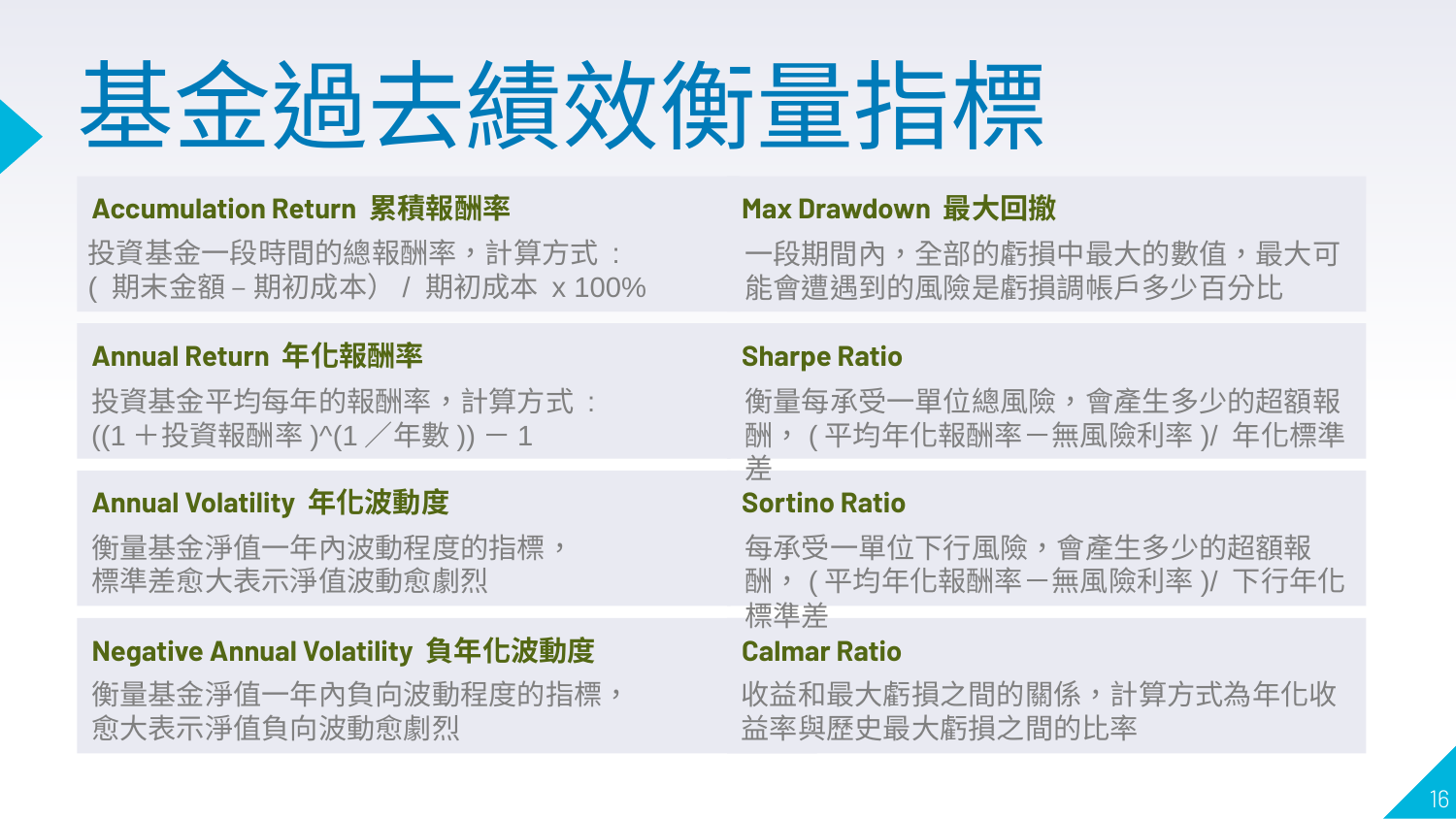

# 基金過去績效衡量指標
Accumulation Return 累積報酬率
Annual Return 年化報酬率
Annual Volatility 年化波動度
Negative Annual Volatility 負年化波動度
Max Drawdown 最大回撤
Sharpe Ratio
Sortino Ratio
Calmar Ratio
投資基金一段時間的總報酬率，計算方式 :
( 期末金額 – 期初成本）/ 期初成本 x 100%

一段期間內，全部的虧損中最大的數值，最大可能會遭遇到的風險是虧損調帳戶多少百分比
投資基金平均每年的報酬率，計算方式 :
((1＋投資報酬率)^(1／年數))－1
衡量每承受一單位總風險，會產生多少的超額報酬，(平均年化報酬率－無風險利率)/ 年化標準差
衡量基金淨值一年內波動程度的指標，
標準差愈大表示淨值波動愈劇烈
每承受一單位下行風險，會產生多少的超額報酬，(平均年化報酬率－無風險利率)/ 下行年化標準差
衡量基金淨值一年內負向波動程度的指標，
愈大表示淨值負向波動愈劇烈
收益和最大虧損之間的關係，計算方式為年化收益率與歷史最大虧損之間的比率
16